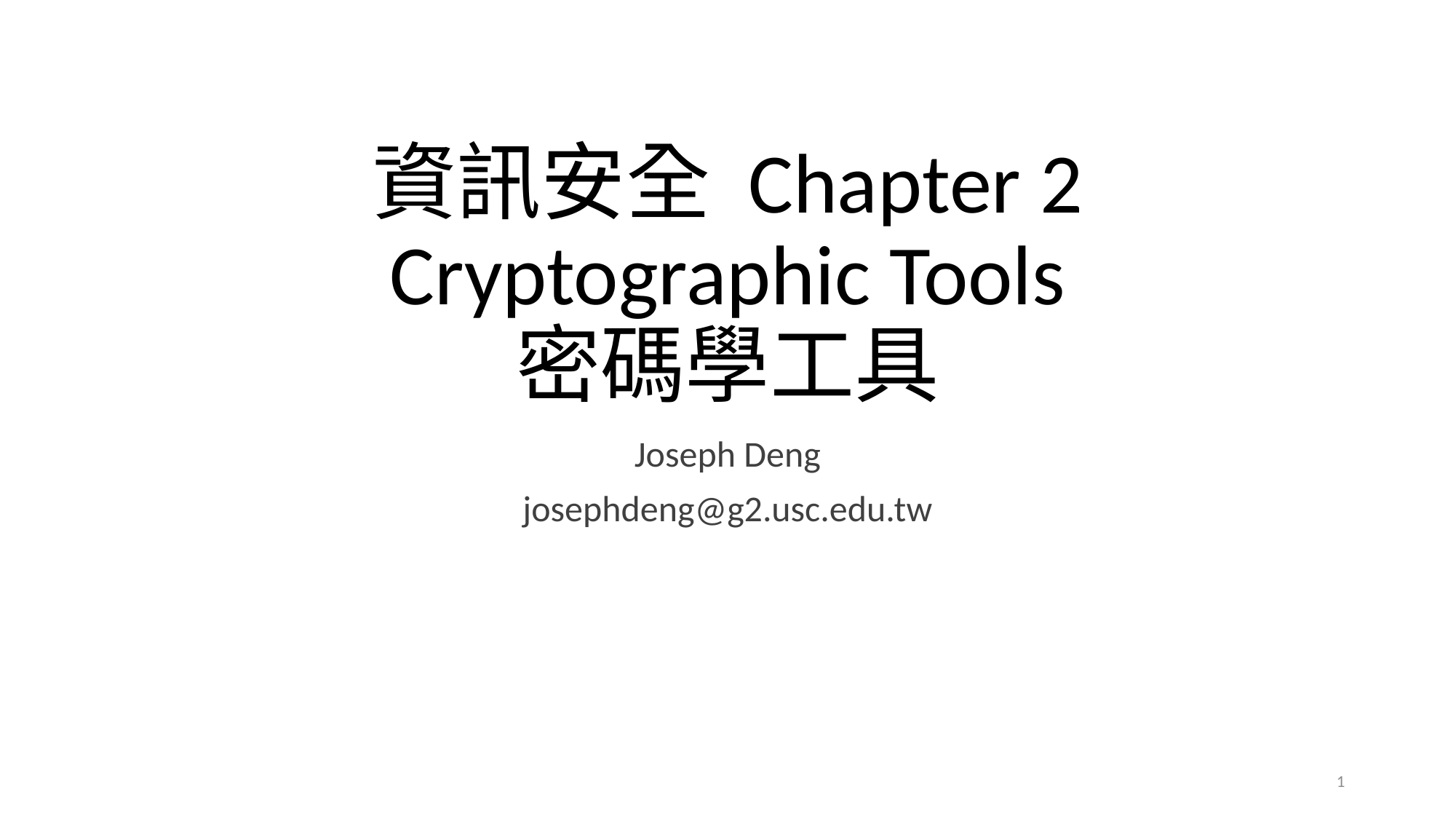

# 資訊安全 Chapter 2 Cryptographic Tools 密碼學工具
Joseph Deng
josephdeng@g2.usc.edu.tw
1